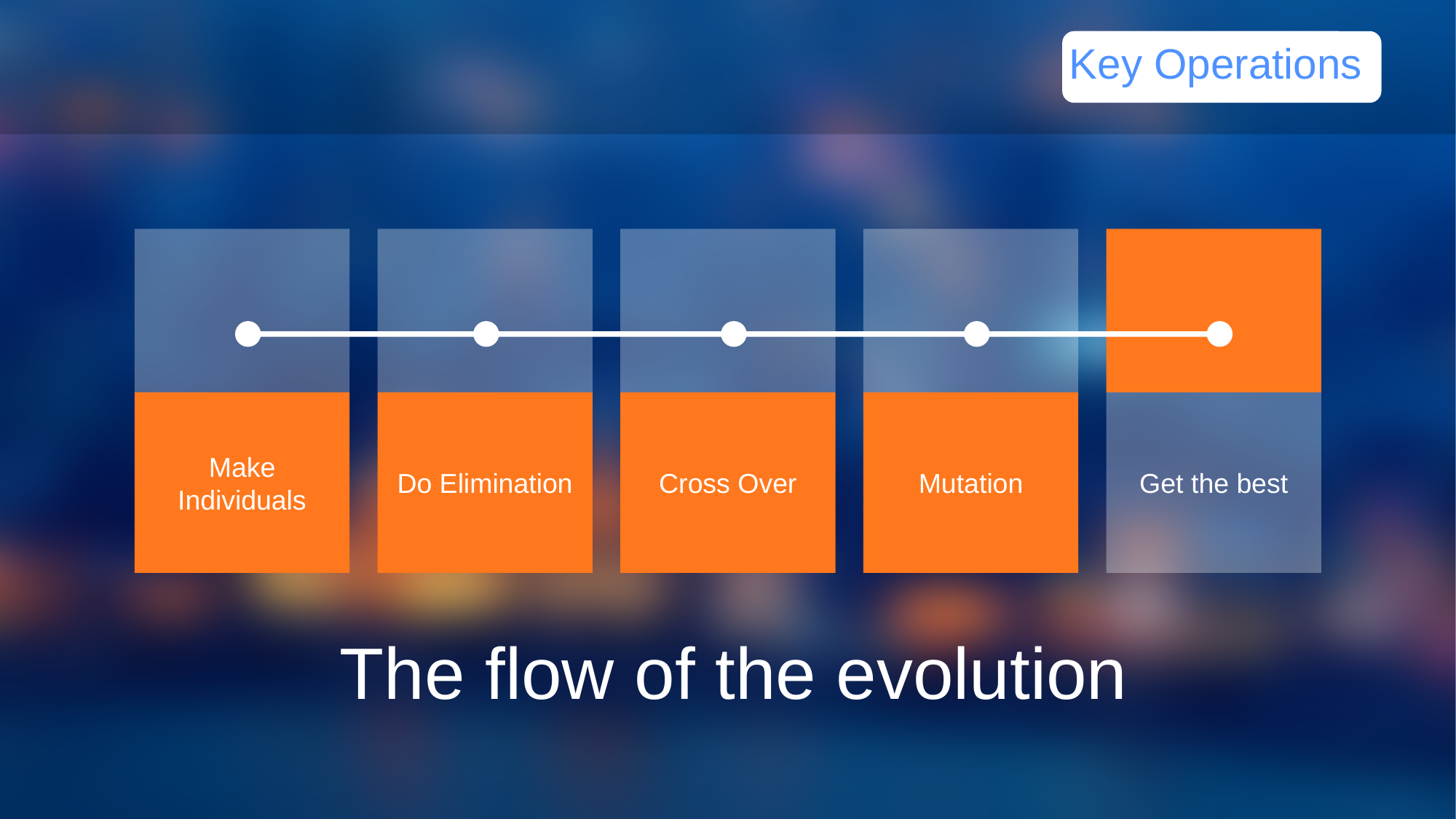

Key Operations

1
                     点击添加标题

Make Individuals
Do Elimination
Cross Over
Mutation
Get the best
The flow of the evolution